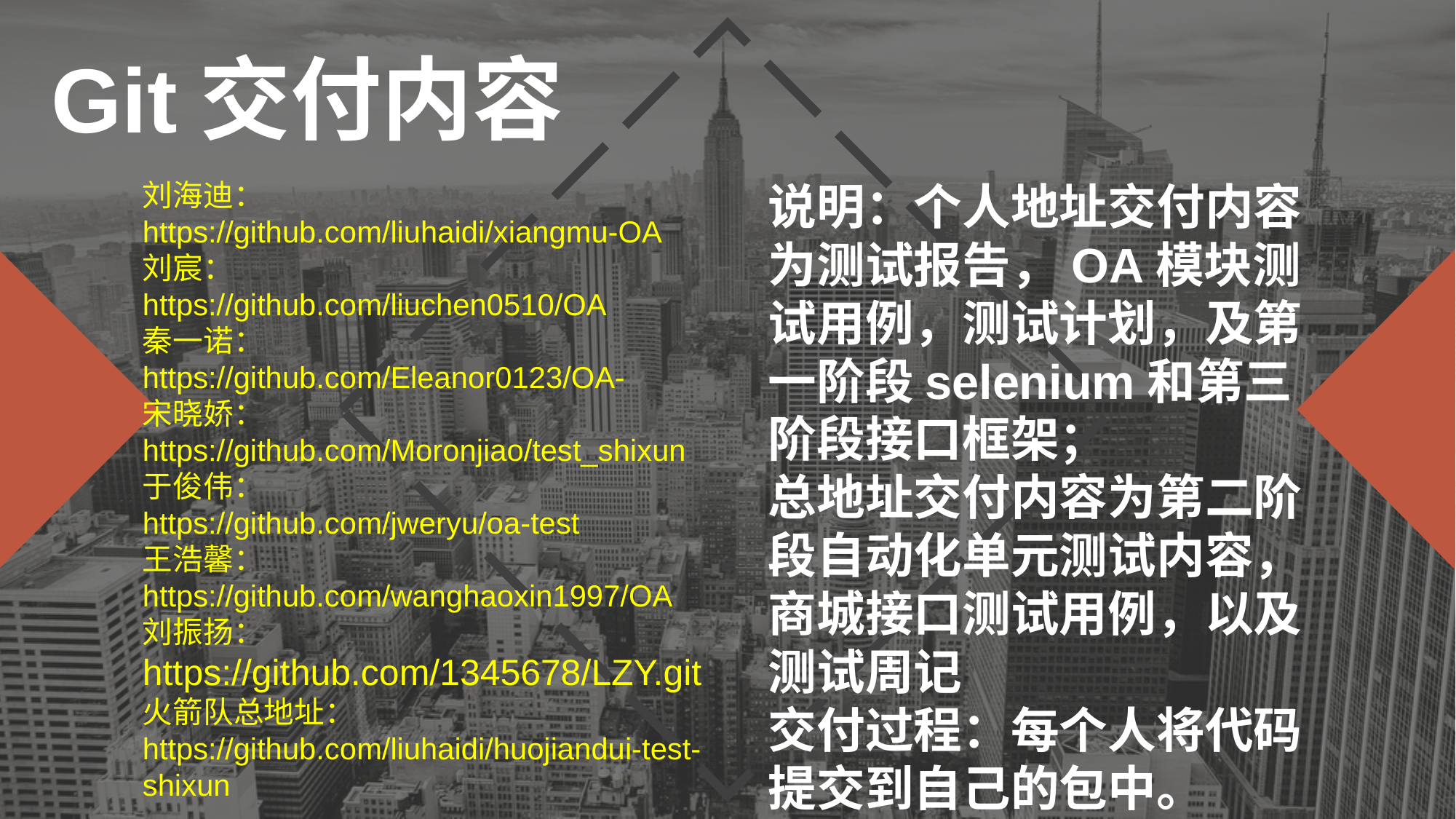

Git交付内容
刘海迪：
https://github.com/liuhaidi/xiangmu-OA
刘宸：
https://github.com/liuchen0510/OA
秦一诺：
https://github.com/Eleanor0123/OA-
宋晓娇：
https://github.com/Moronjiao/test_shixun
于俊伟：
https://github.com/jweryu/oa-test
王浩馨：
https://github.com/wanghaoxin1997/OA
刘振扬：
https://github.com/1345678/LZY.git
火箭队总地址：
https://github.com/liuhaidi/huojiandui-test-shixun
说明：个人地址交付内容为测试报告，OA模块测试用例，测试计划，及第一阶段selenium和第三阶段接口框架；
总地址交付内容为第二阶段自动化单元测试内容，商城接口测试用例，以及测试周记
交付过程：每个人将代码提交到自己的包中。